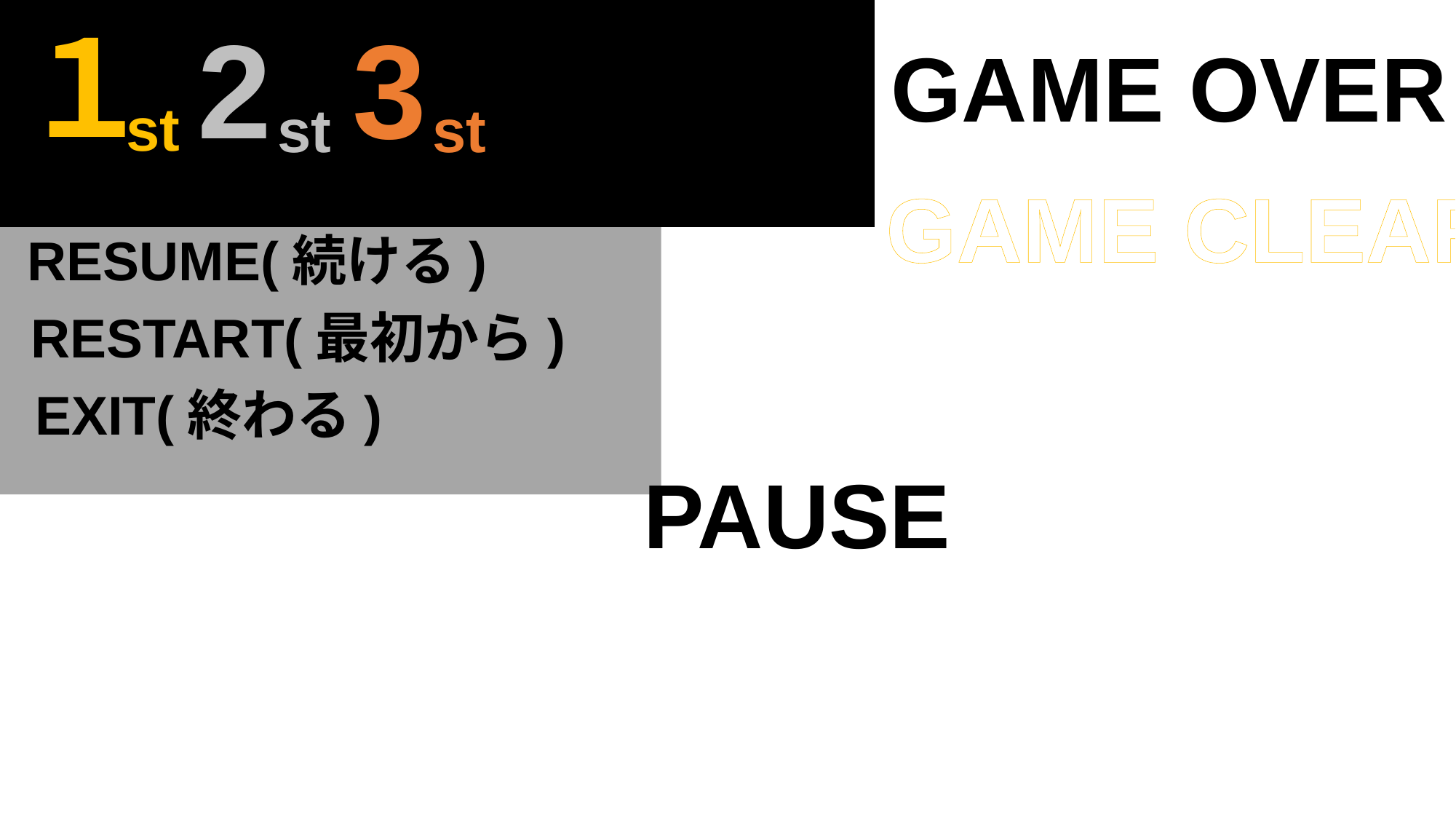

１
st
2
st
3
st
4
st
5
st
GAME OVER
GAME CLEAR

RESUME(続ける)
RESTART(最初から)
EXIT(終わる)
PAUSE